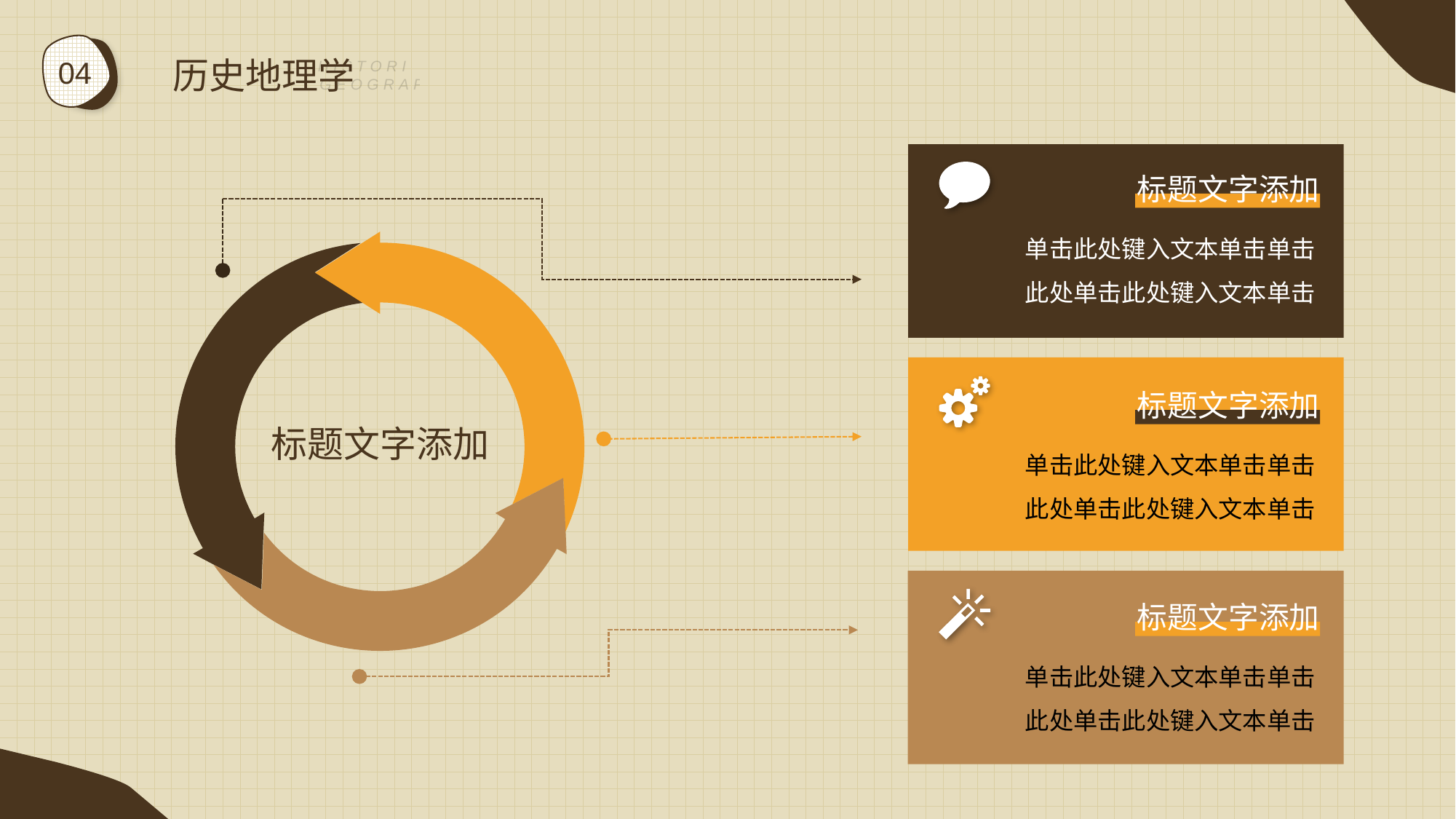

历史地理学
04
HISTORICAL GEOGRAPHY

标题文字添加

单击此处键入文本单击单击此处单击此处键入文本单击

标题文字添加

标题文字添加

单击此处键入文本单击单击此处单击此处键入文本单击

标题文字添加

单击此处键入文本单击单击此处单击此处键入文本单击